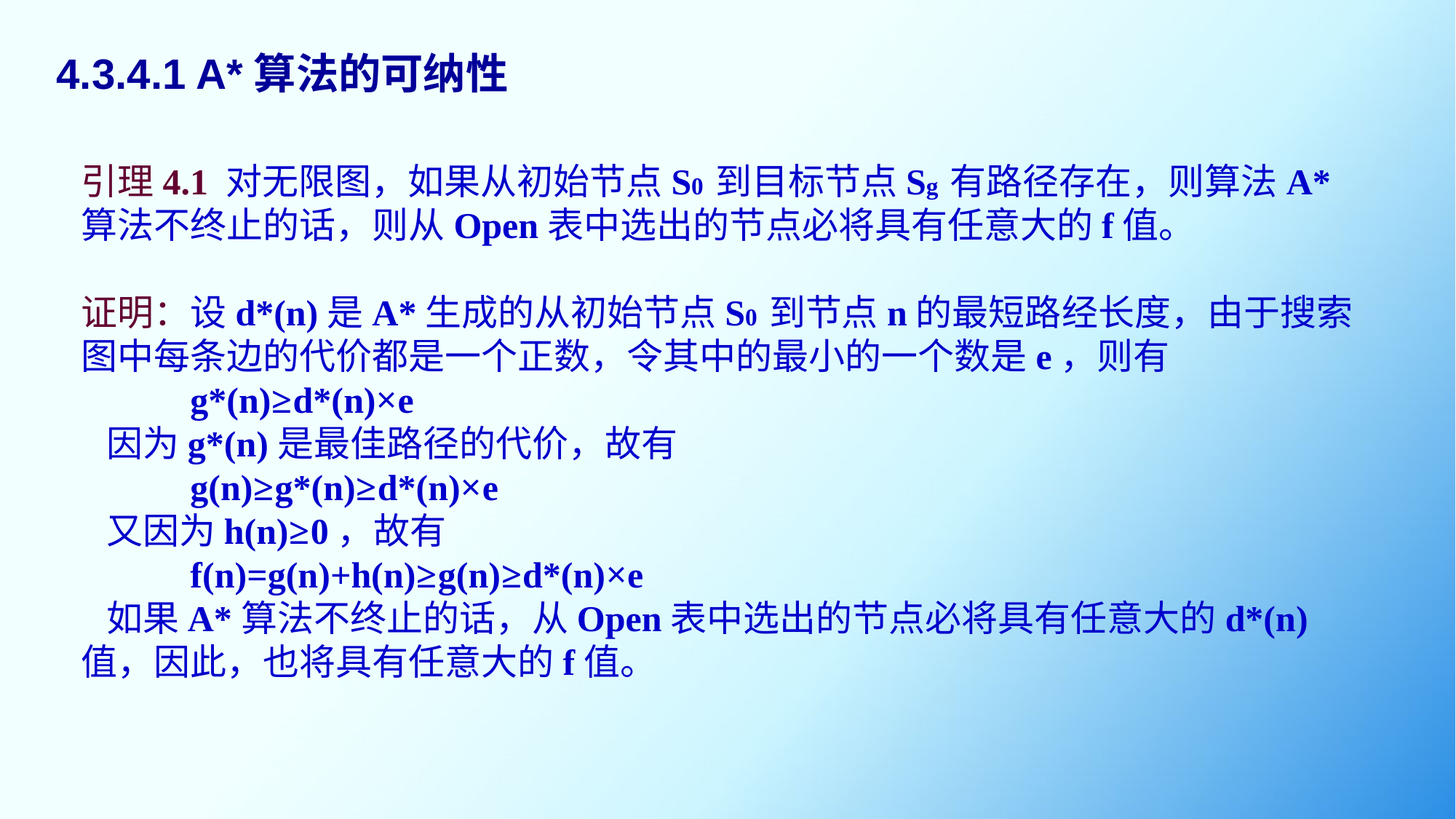

4.3.4.1 A*算法的可纳性
引理4.1 对无限图，如果从初始节点S0 到目标节点Sg 有路径存在，则算法A*算法不终止的话，则从Open表中选出的节点必将具有任意大的f值。

证明：设d*(n)是A*生成的从初始节点S0 到节点n的最短路经长度，由于搜索图中每条边的代价都是一个正数，令其中的最小的一个数是e，则有
	g*(n)≥d*(n)×e
  因为g*(n)是最佳路径的代价，故有
	g(n)≥g*(n)≥d*(n)×e
  又因为h(n)≥0，故有
	f(n)=g(n)+h(n)≥g(n)≥d*(n)×e
  如果A*算法不终止的话，从Open表中选出的节点必将具有任意大的d*(n) 值，因此，也将具有任意大的f值。